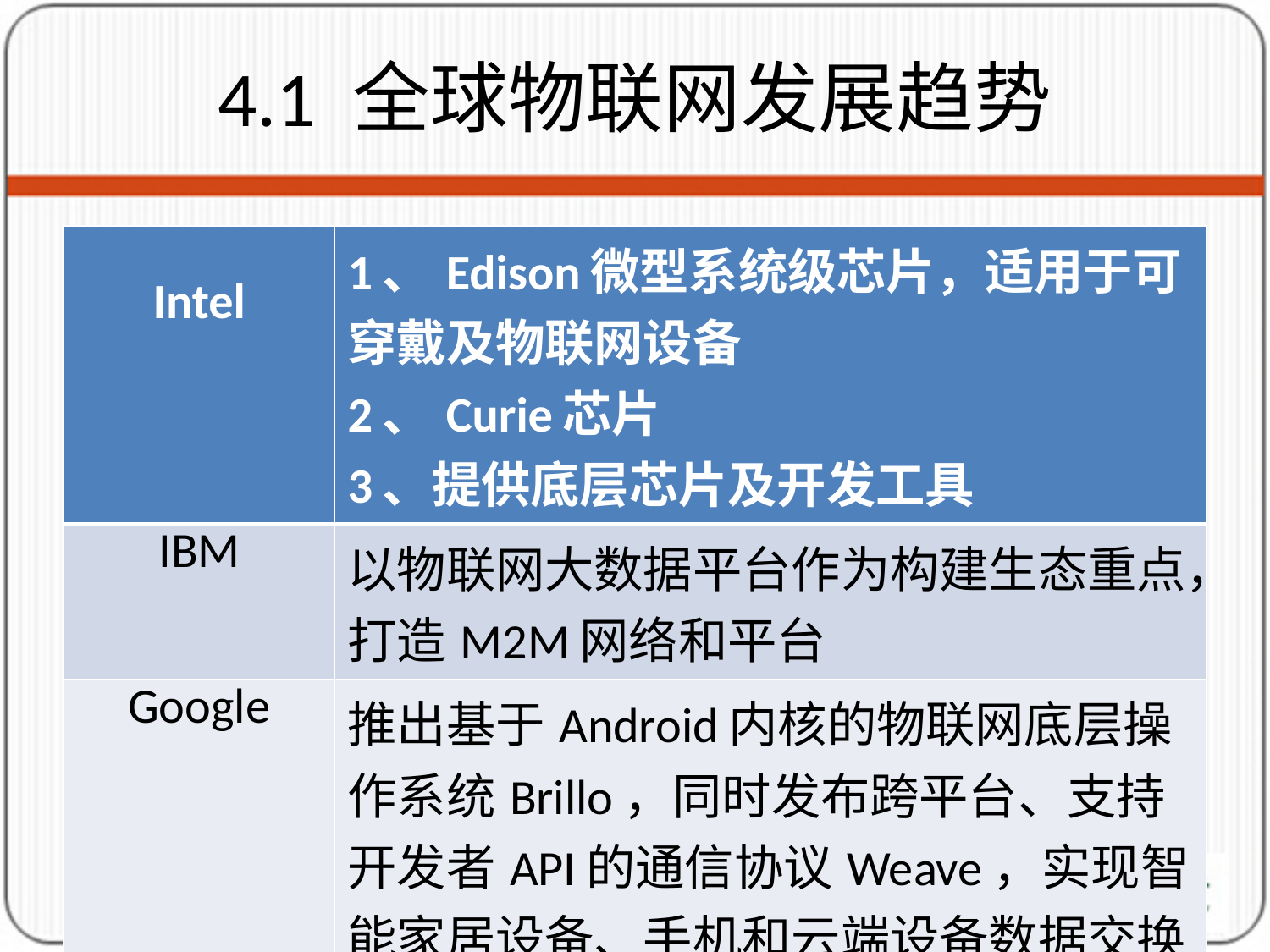

# 4.1 全球物联网发展趋势
| Intel | 1、Edison微型系统级芯片，适用于可穿戴及物联网设备 2、Curie芯片 3、提供底层芯片及开发工具 |
| --- | --- |
| IBM | 以物联网大数据平台作为构建生态重点，打造M2M网络和平台 |
| Google | 推出基于Android内核的物联网底层操作系统Brillo，同时发布跨平台、支持开发者API的通信协议Weave，实现智能家居设备、手机和云端设备数据交换 |